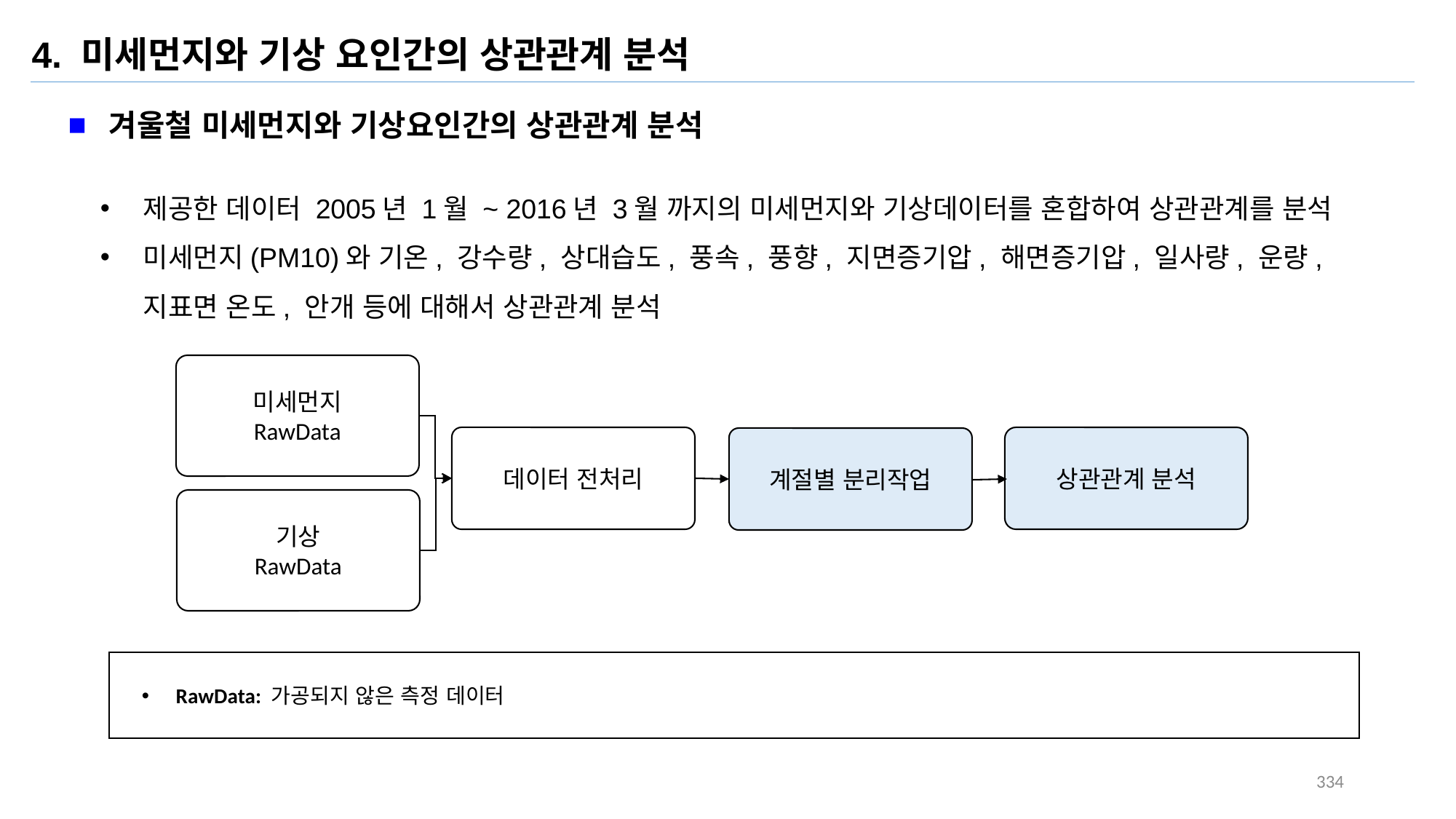

4. 미세먼지와 기상 요인간의 상관관계 분석
겨울철 미세먼지와 기상요인간의 상관관계 분석
제공한 데이터 2005년 1월 ~ 2016년 3월 까지의 미세먼지와 기상데이터를 혼합하여 상관관계를 분석
미세먼지(PM10)와 기온, 강수량, 상대습도, 풍속, 풍향, 지면증기압, 해면증기압, 일사량, 운량, 지표면 온도, 안개 등에 대해서 상관관계 분석
미세먼지
RawData
데이터 전처리
상관관계 분석
계절별 분리작업
기상
RawData
RawData: 가공되지 않은 측정 데이터
334